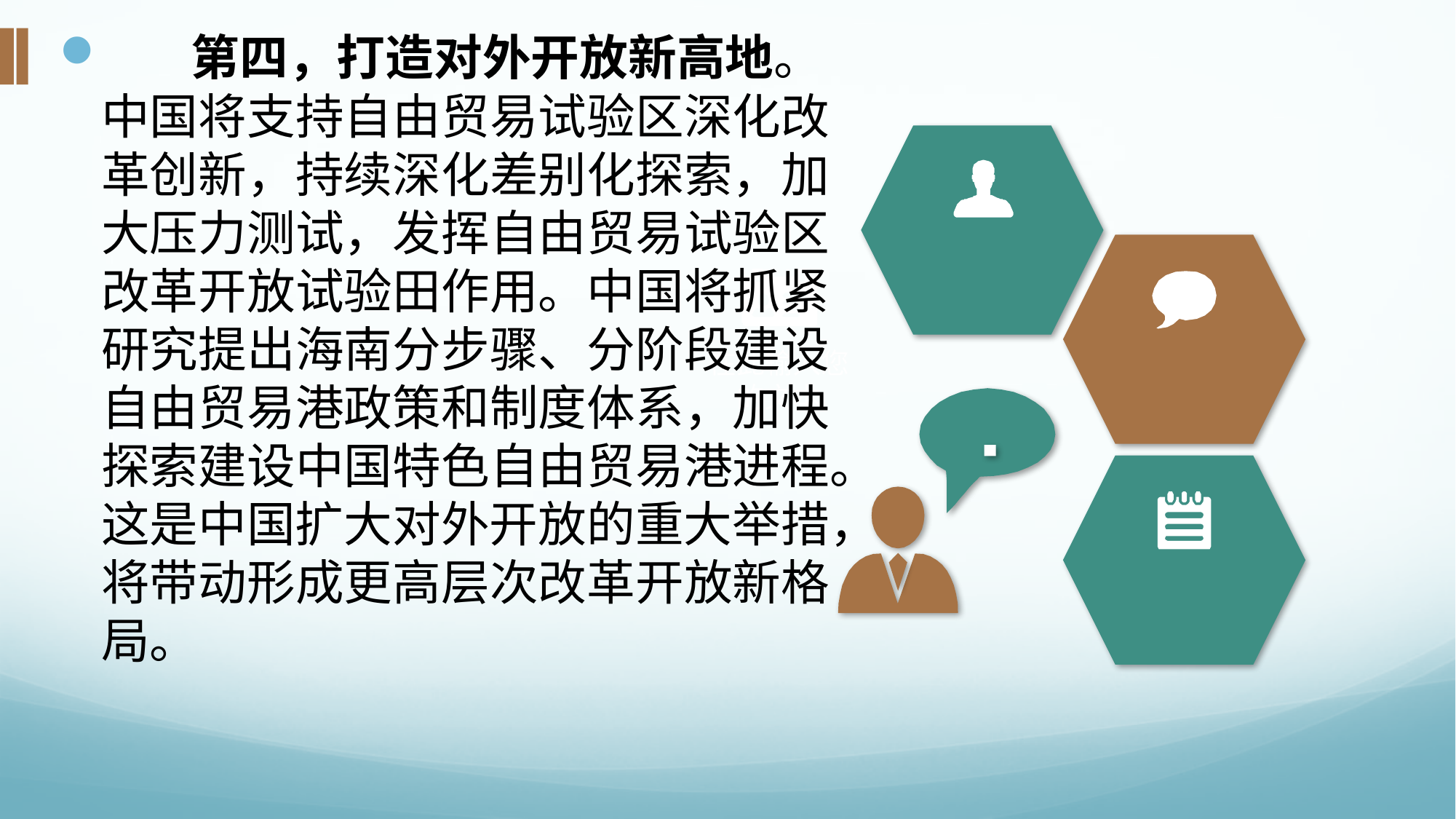

第四，打造对外开放新高地。中国将支持自由贸易试验区深化改革创新，持续深化差别化探索，加大压力测试，发挥自由贸易试验区改革开放试验田作用。中国将抓紧研究提出海南分步骤、分阶段建设自由贸易港政策和制度体系，加快探索建设中国特色自由贸易港进程。这是中国扩大对外开放的重大举措，将带动形成更高层次改革开放新格局。

在此输入您的文本